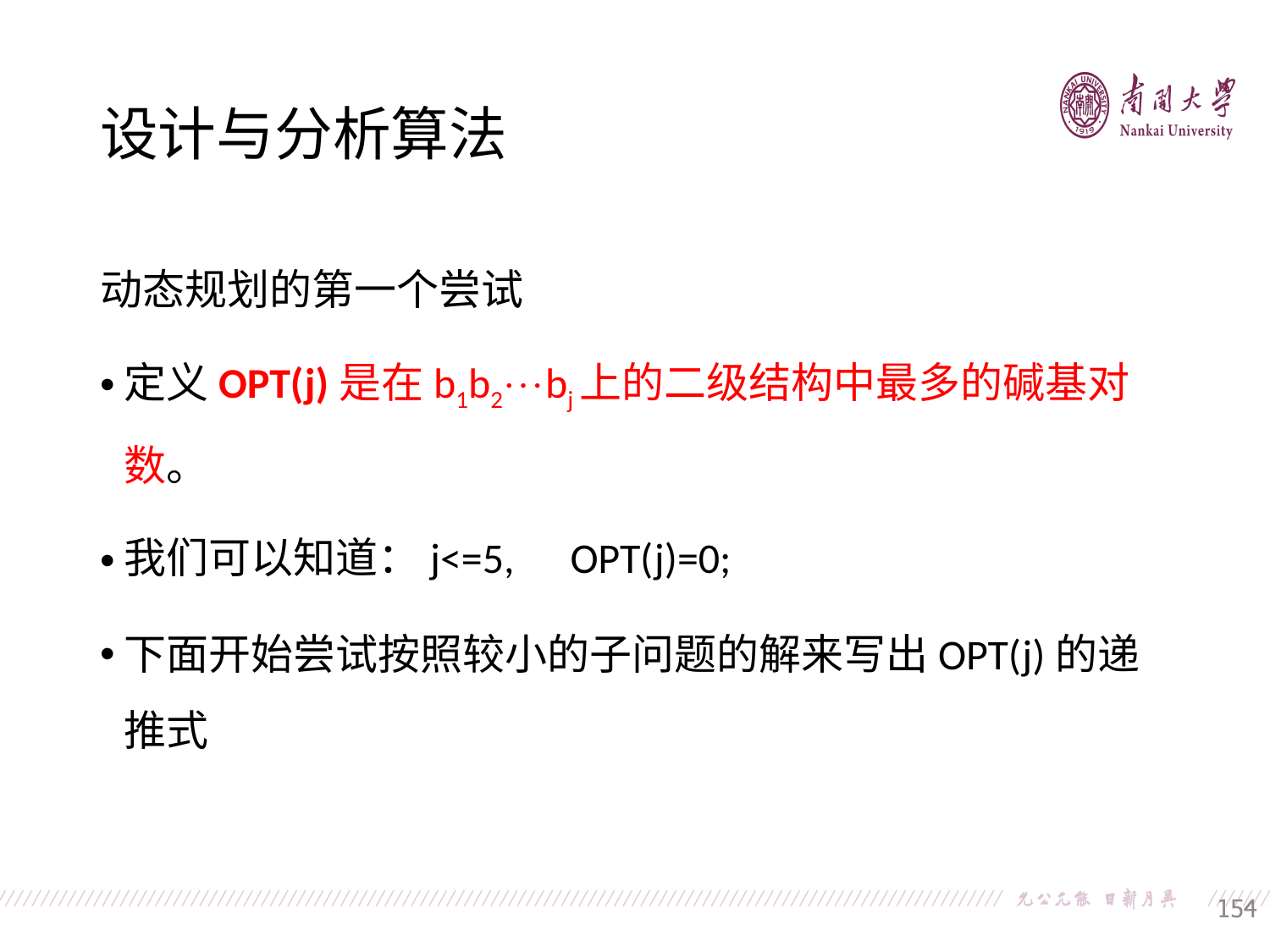

设计与分析算法
动态规划的第一个尝试
定义OPT(j)是在b1b2…bj上的二级结构中最多的碱基对数。
我们可以知道：j<=5, 　 OPT(j)=0;
下面开始尝试按照较小的子问题的解来写出OPT(j)的递推式
154